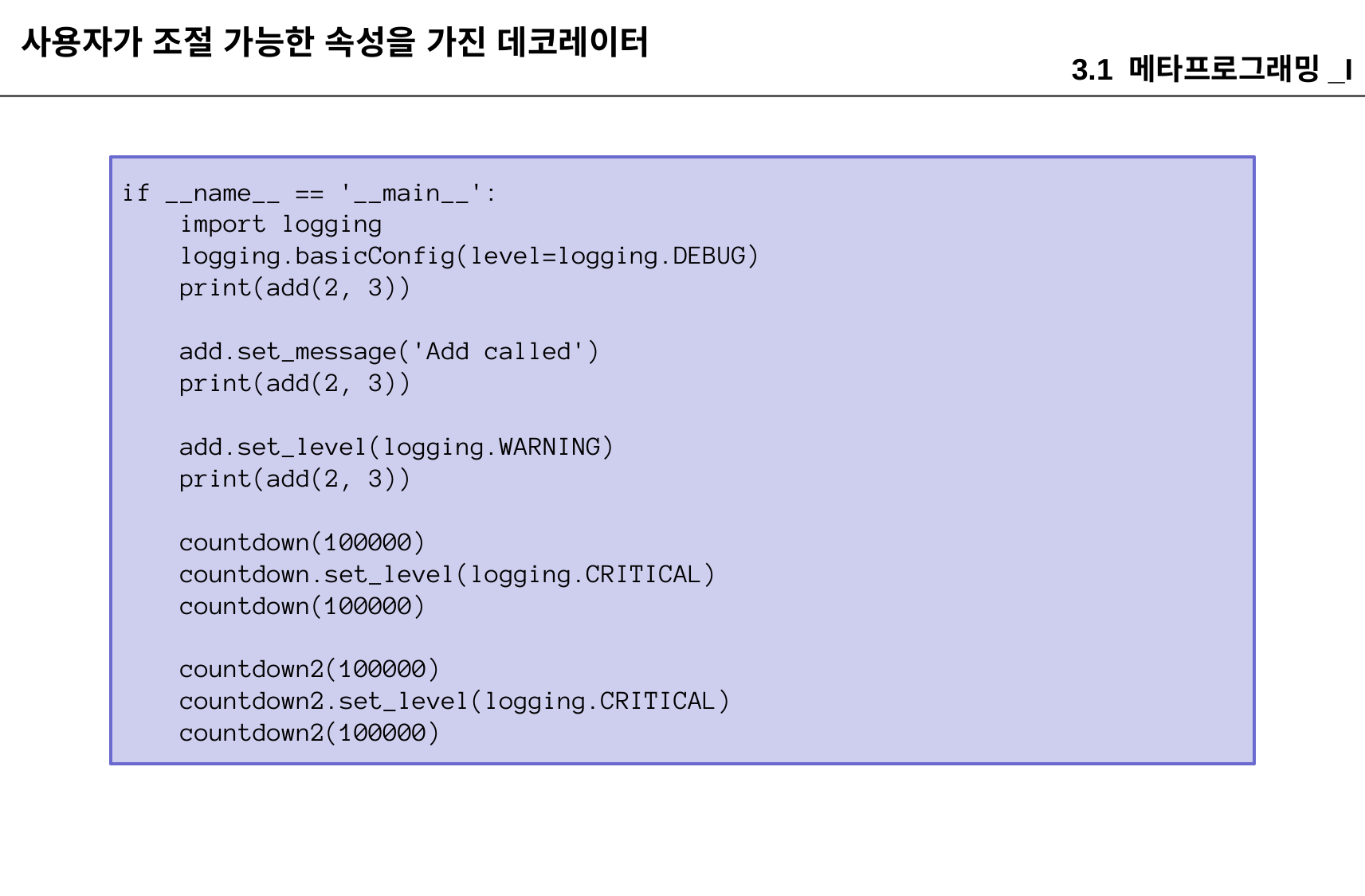

사용자가 조절 가능한 속성을 가진 데코레이터
3.1 메타프로그래밍_I
if __name__ == '__main__':
    import logging
    logging.basicConfig(level=logging.DEBUG)
    print(add(2, 3))

    add.set_message('Add called')
    print(add(2, 3))

    add.set_level(logging.WARNING)
    print(add(2, 3))

    countdown(100000)
    countdown.set_level(logging.CRITICAL)
    countdown(100000)

    countdown2(100000)
    countdown2.set_level(logging.CRITICAL)
    countdown2(100000)